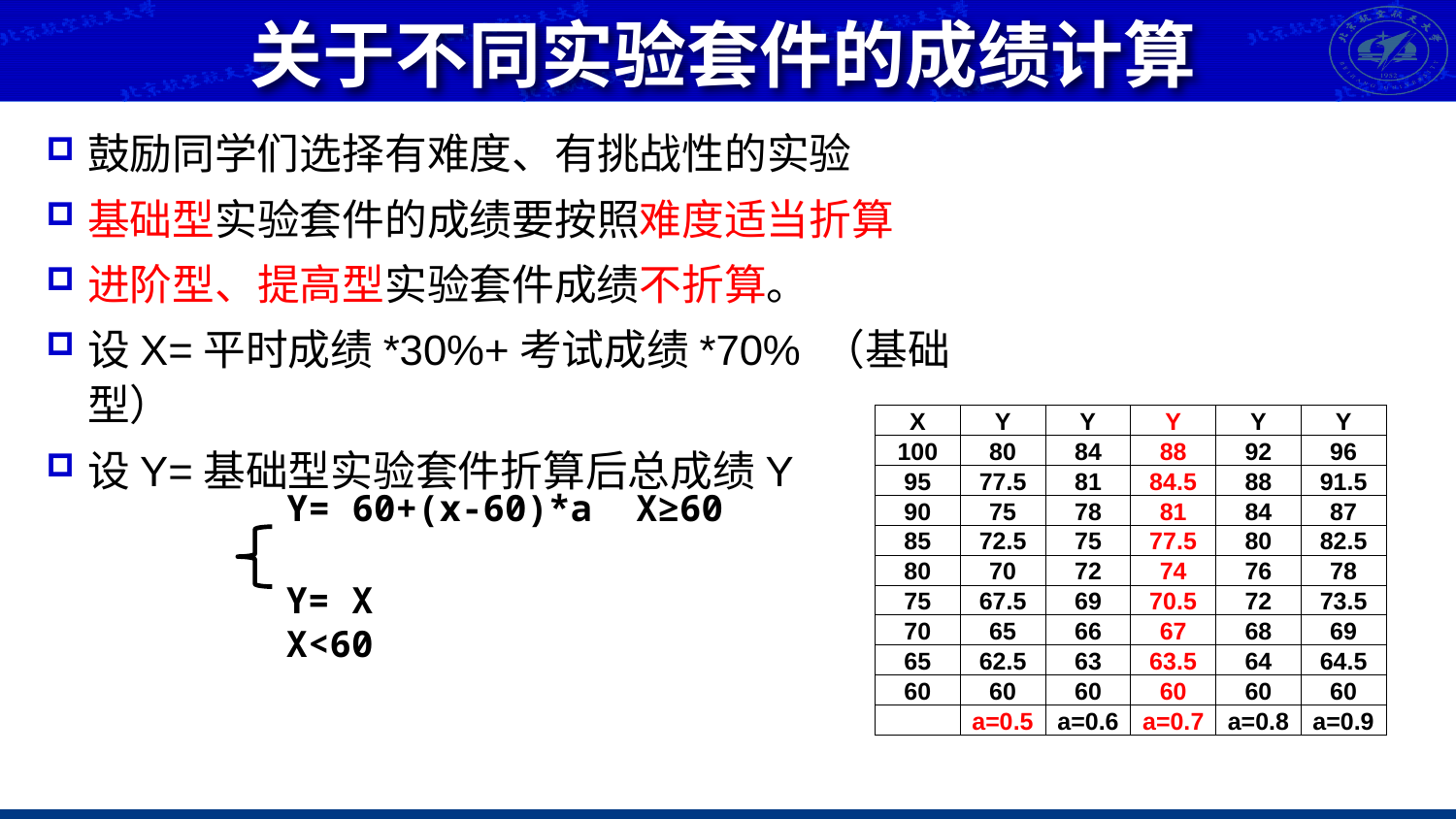

# 关于不同实验套件的成绩计算
鼓励同学们选择有难度、有挑战性的实验
基础型实验套件的成绩要按照难度适当折算
进阶型、提高型实验套件成绩不折算。
设X=平时成绩*30%+考试成绩*70% （基础型）
设Y=基础型实验套件折算后总成绩Y

| X | Y | Y | Y | Y | Y |
| --- | --- | --- | --- | --- | --- |
| 100 | 80 | 84 | 88 | 92 | 96 |
| 95 | 77.5 | 81 | 84.5 | 88 | 91.5 |
| 90 | 75 | 78 | 81 | 84 | 87 |
| 85 | 72.5 | 75 | 77.5 | 80 | 82.5 |
| 80 | 70 | 72 | 74 | 76 | 78 |
| 75 | 67.5 | 69 | 70.5 | 72 | 73.5 |
| 70 | 65 | 66 | 67 | 68 | 69 |
| 65 | 62.5 | 63 | 63.5 | 64 | 64.5 |
| 60 | 60 | 60 | 60 | 60 | 60 |
|  | a=0.5 | a=0.6 | a=0.7 | a=0.8 | a=0.9 |
Y= 60+(x-60)*a  X≥60

Y= X            X<60